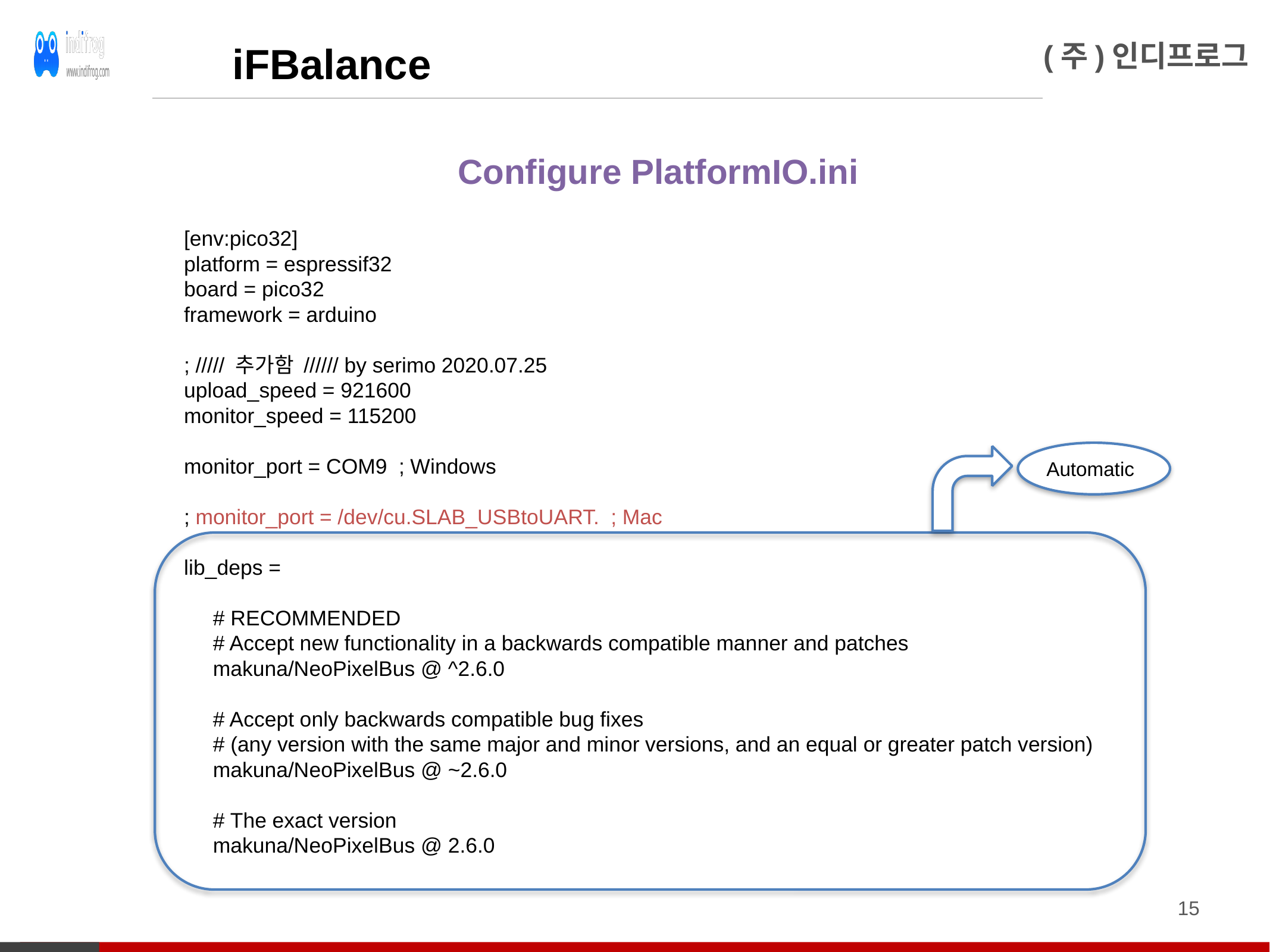

iFBalance
Configure PlatformIO.ini
[env:pico32]
platform = espressif32
board = pico32
framework = arduino

; ///// 추가함 ////// by serimo 2020.07.25
upload_speed = 921600
monitor_speed = 115200

monitor_port = COM9  ; Windows

; monitor_port = /dev/cu.SLAB_USBtoUART.  ; Mac

lib_deps =

     # RECOMMENDED
     # Accept new functionality in a backwards compatible manner and patches
     makuna/NeoPixelBus @ ^2.6.0

     # Accept only backwards compatible bug fixes
     # (any version with the same major and minor versions, and an equal or greater patch version)
     makuna/NeoPixelBus @ ~2.6.0

     # The exact version
     makuna/NeoPixelBus @ 2.6.0
Automatic

15